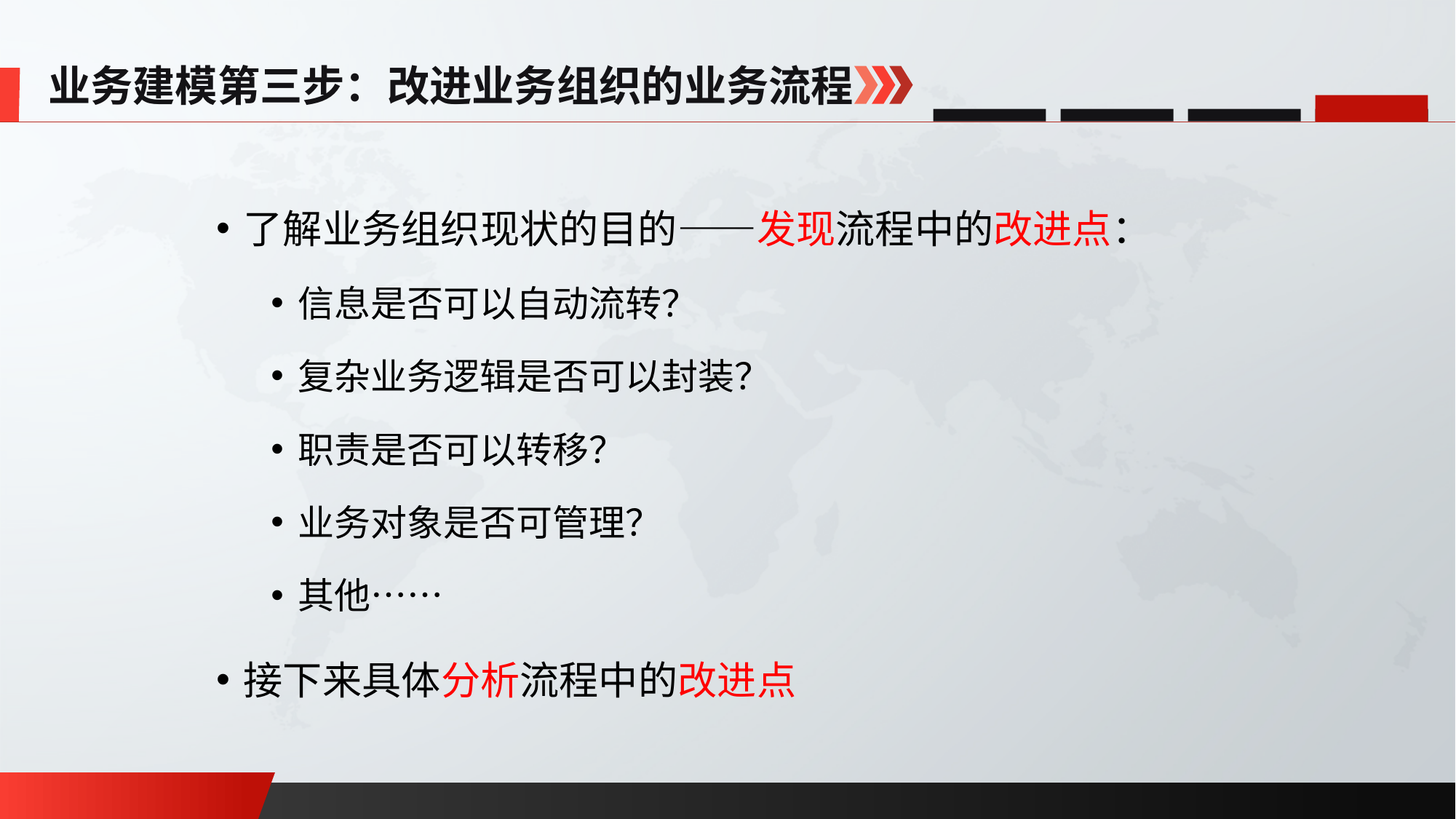

业务建模第三步：改进业务组织的业务流程

了解业务组织现状的目的——发现流程中的改进点：
信息是否可以自动流转？
复杂业务逻辑是否可以封装？
职责是否可以转移？
业务对象是否可管理？
其他……
接下来具体分析流程中的改进点